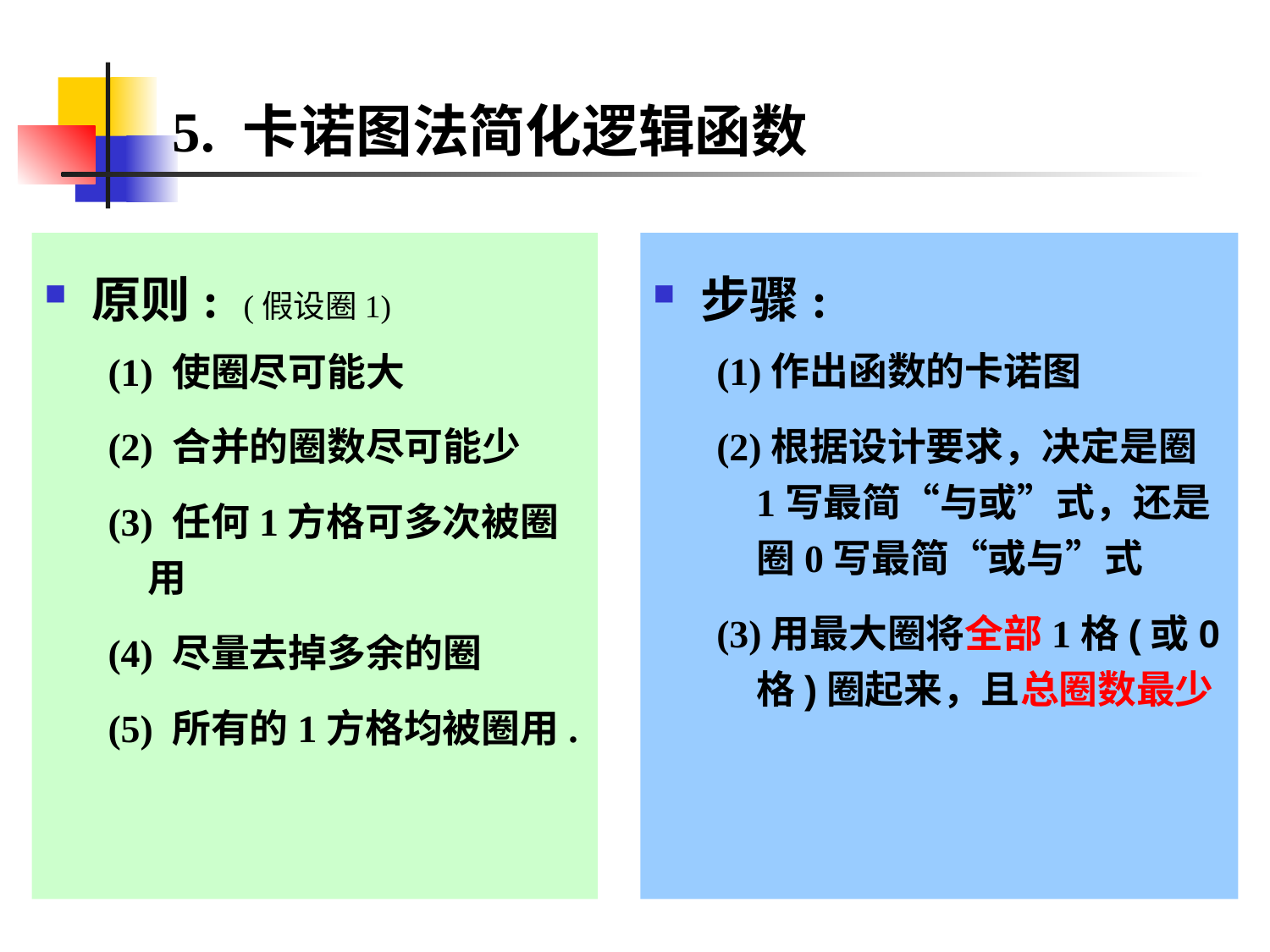

# 5. 卡诺图法简化逻辑函数
原则:  (假设圈1)
(1) 使圈尽可能大
(2) 合并的圈数尽可能少
(3) 任何1方格可多次被圈用
(4) 尽量去掉多余的圈
(5) 所有的1方格均被圈用.
步骤:
(1)作出函数的卡诺图
(2)根据设计要求，决定是圈1写最简“与或”式，还是圈0写最简“或与”式
(3)用最大圈将全部1格(或0格)圈起来，且总圈数最少